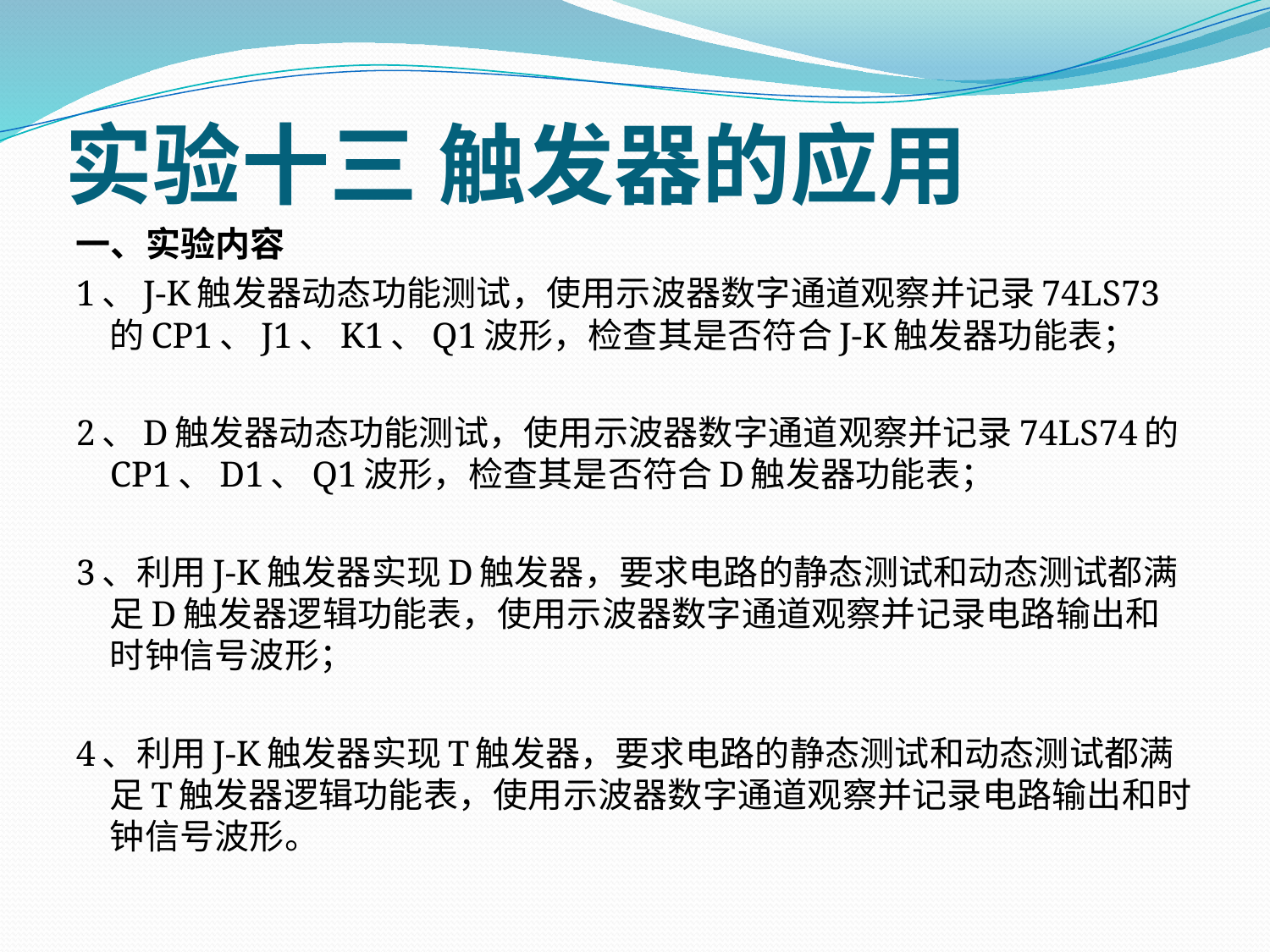

# 实验十三 触发器的应用
一、实验内容
1、J-K触发器动态功能测试，使用示波器数字通道观察并记录74LS73的CP1、J1、K1、Q1波形，检查其是否符合J-K触发器功能表；

2、D触发器动态功能测试，使用示波器数字通道观察并记录74LS74的CP1、D1、Q1波形，检查其是否符合D触发器功能表；

3、利用J-K触发器实现D触发器，要求电路的静态测试和动态测试都满足D触发器逻辑功能表，使用示波器数字通道观察并记录电路输出和时钟信号波形；

4、利用J-K触发器实现T触发器，要求电路的静态测试和动态测试都满足T触发器逻辑功能表，使用示波器数字通道观察并记录电路输出和时钟信号波形。